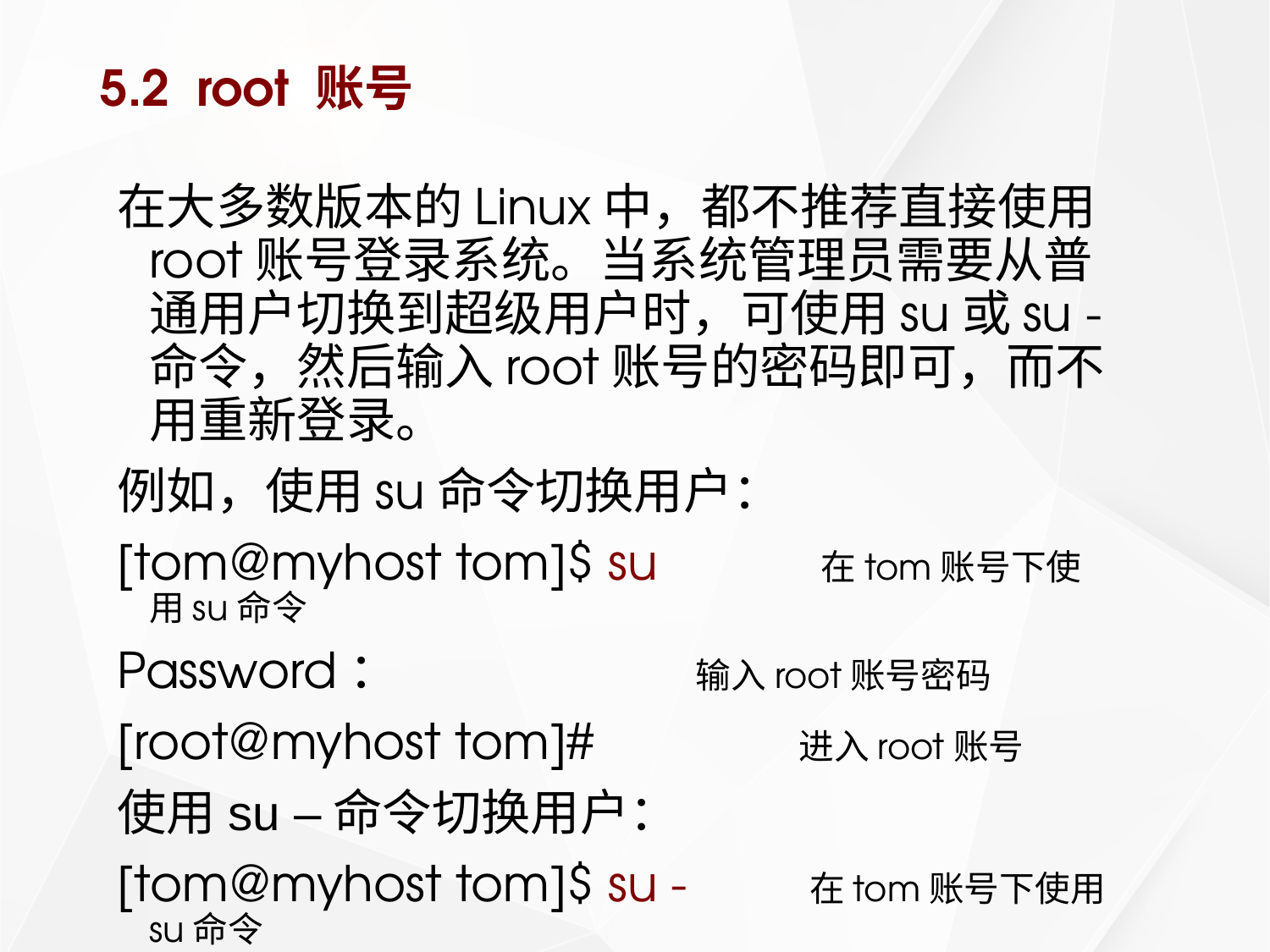

# 5.2  root 账号
在大多数版本的Linux中，都不推荐直接使用root账号登录系统。当系统管理员需要从普通用户切换到超级用户时，可使用su或su -命令，然后输入root账号的密码即可，而不用重新登录。
例如，使用su命令切换用户：
[tom@myhost tom]$ su           在tom账号下使用su命令
Password：                           输入root账号密码
[root@myhost tom]#              进入root账号
使用su –命令切换用户：
[tom@myhost tom]$ su -        在tom账号下使用su命令
Password：                           输入root账号密码
[root@myhost root]#             进入root账号